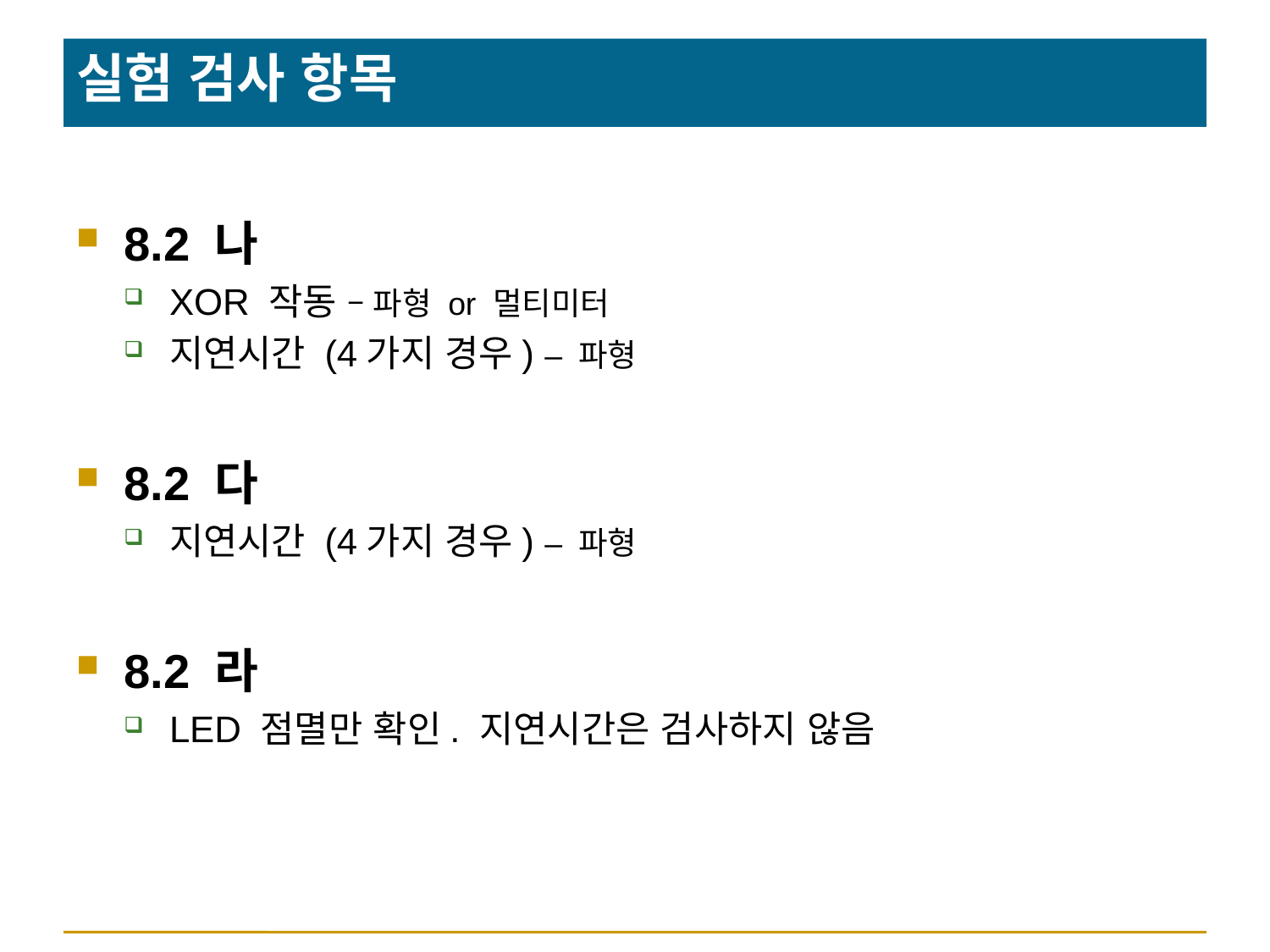

# 실험 검사 항목
8.2 나
XOR 작동 – 파형 or 멀티미터
지연시간 (4가지 경우) – 파형

8.2 다
지연시간 (4가지 경우) – 파형

8.2 라
LED 점멸만 확인. 지연시간은 검사하지 않음